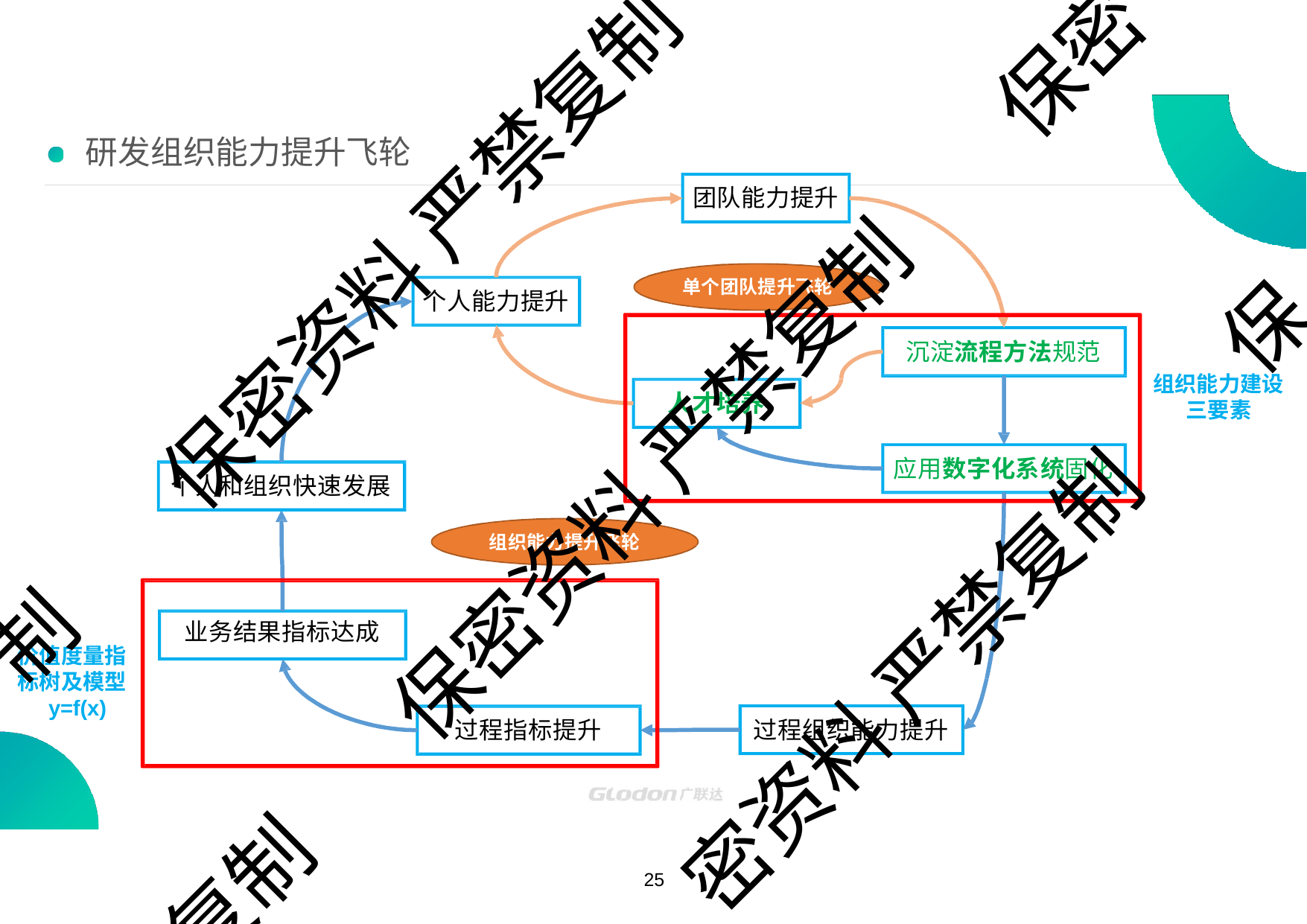

保密

# 研发组织能力提升飞轮

团队能力提升

保密资料 严禁复制

单个团队提升飞轮

保
个人能力提升

沉淀流程方法规范

组织能力建设 三要素

人才培养

保密资料 严禁复制

应用数字化系统固化

个人和组织快速发展

组织能力提升飞轮

制

业务结果指标达成
价值度量指
标树及模型  y=f(x)
密资料 严禁复制

过程组织能力提升
过程指标提升

复制
25